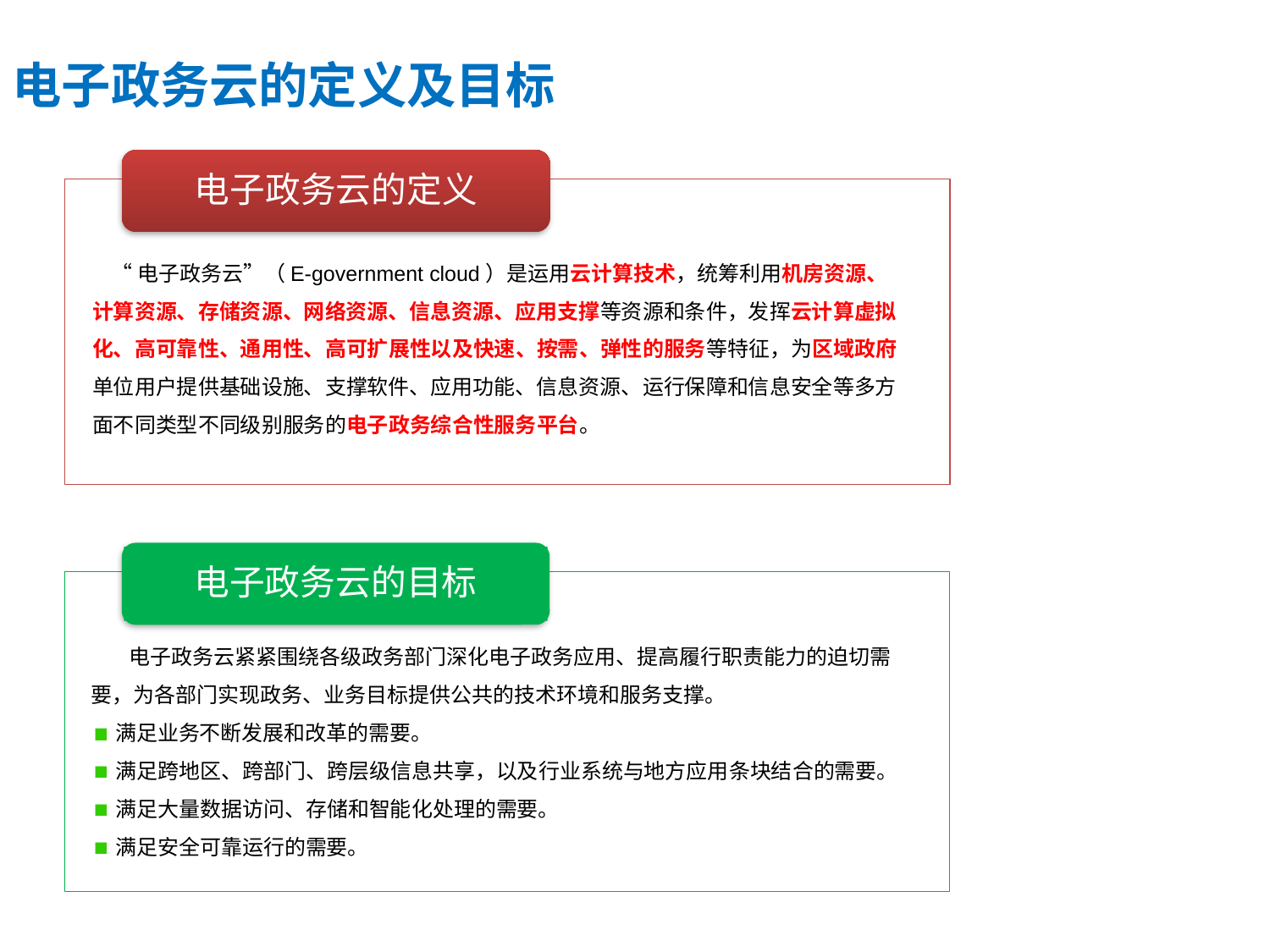

电子政务云的定义及目标

电子政务云的定义

    “电子政务云”（E-government cloud）是运用云计算技术，统筹利用机房资源、计算资源、存储资源、网络资源、信息资源、应用支撑等资源和条件，发挥云计算虚拟化、高可靠性、通用性、高可扩展性以及快速、按需、弹性的服务等特征，为区域政府单位用户提供基础设施、支撑软件、应用功能、信息资源、运行保障和信息安全等多方面不同类型不同级别服务的电子政务综合性服务平台。

电子政务云的目标

       电子政务云紧紧围绕各级政务部门深化电子政务应用、提高履行职责能力的迫切需要，为各部门实现政务、业务目标提供公共的技术环境和服务支撑。
满足业务不断发展和改革的需要。
满足跨地区、跨部门、跨层级信息共享，以及行业系统与地方应用条块结合的需要。
满足大量数据访问、存储和智能化处理的需要。
满足安全可靠运行的需要。